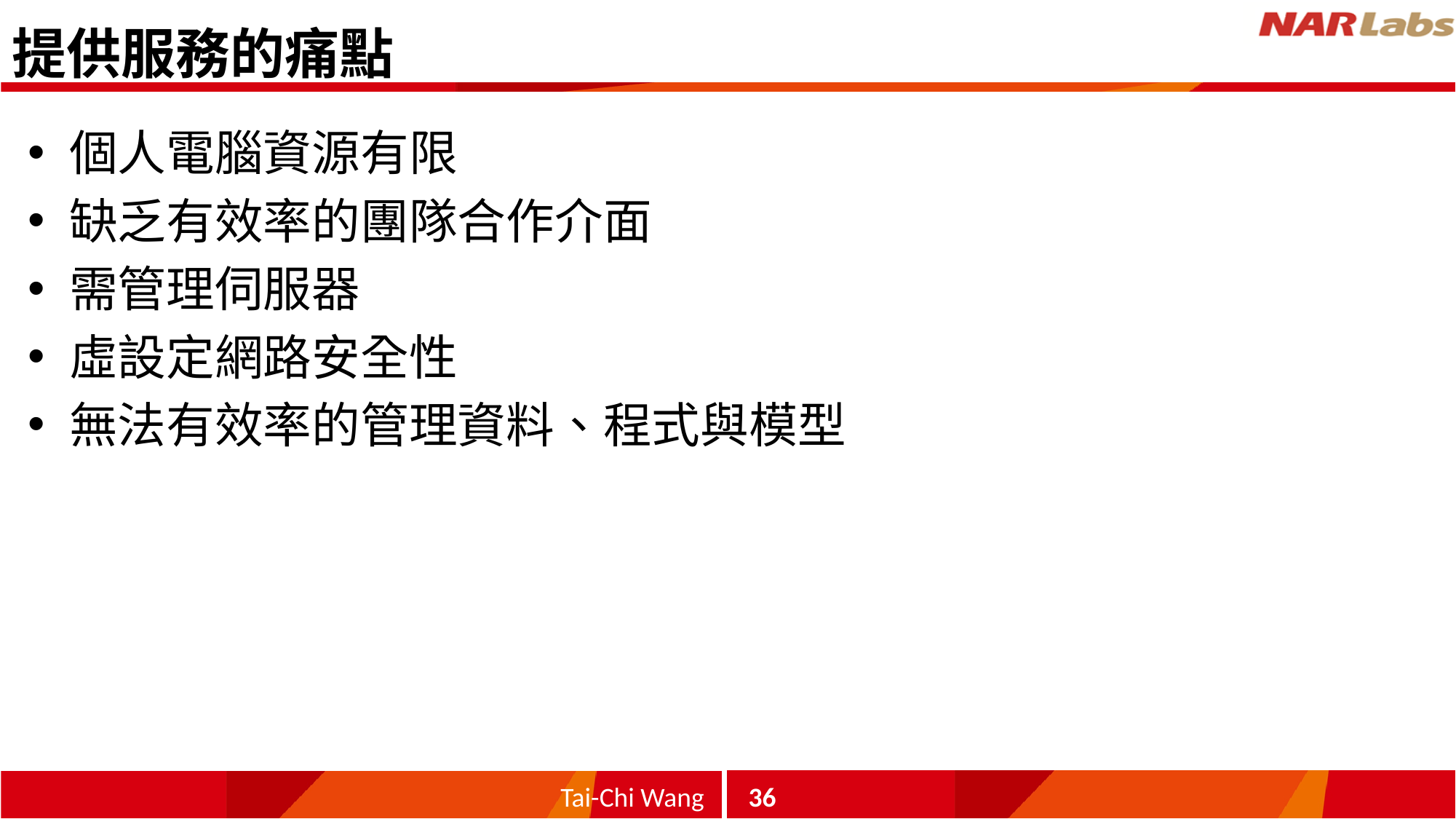

# 提供服務的痛點
個人電腦資源有限
缺乏有效率的團隊合作介面
需管理伺服器
虛設定網路安全性
無法有效率的管理資料、程式與模型